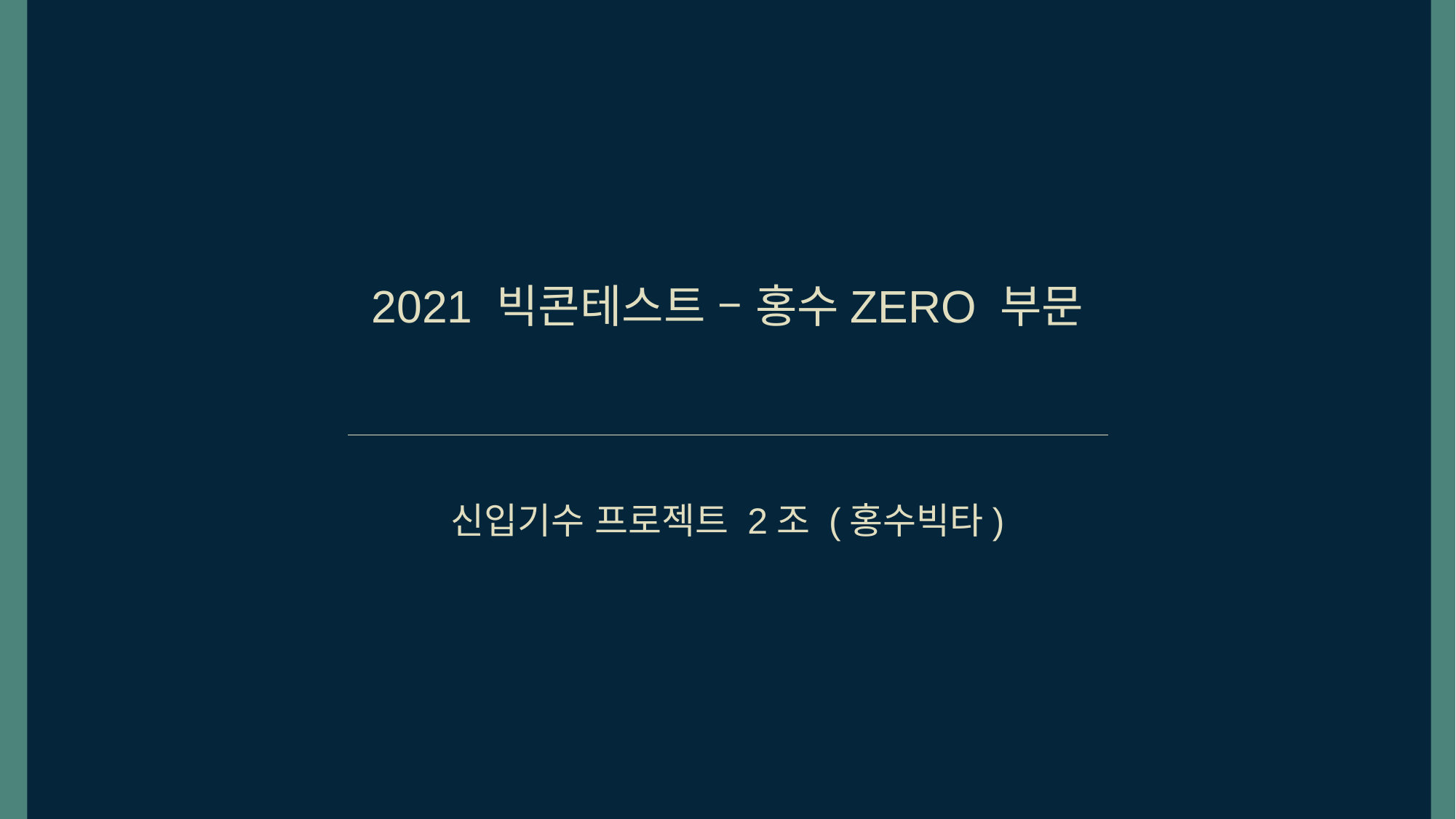

2021 빅콘테스트 – 홍수ZERO 부문
신입기수 프로젝트 2조 (홍수빅타)